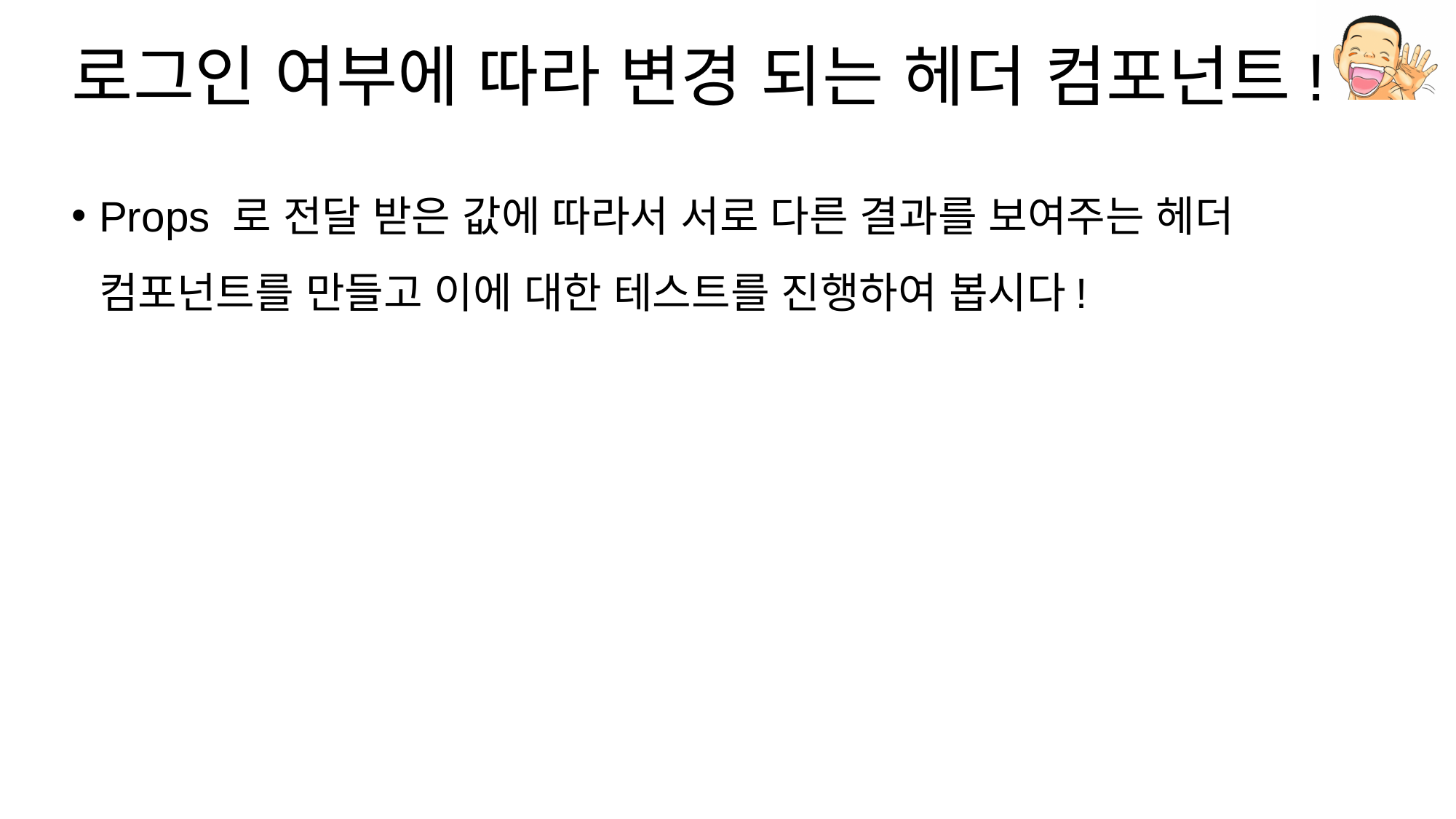

# 로그인 여부에 따라 변경 되는 헤더 컴포넌트!
Props 로 전달 받은 값에 따라서 서로 다른 결과를 보여주는 헤더 컴포넌트를 만들고 이에 대한 테스트를 진행하여 봅시다!